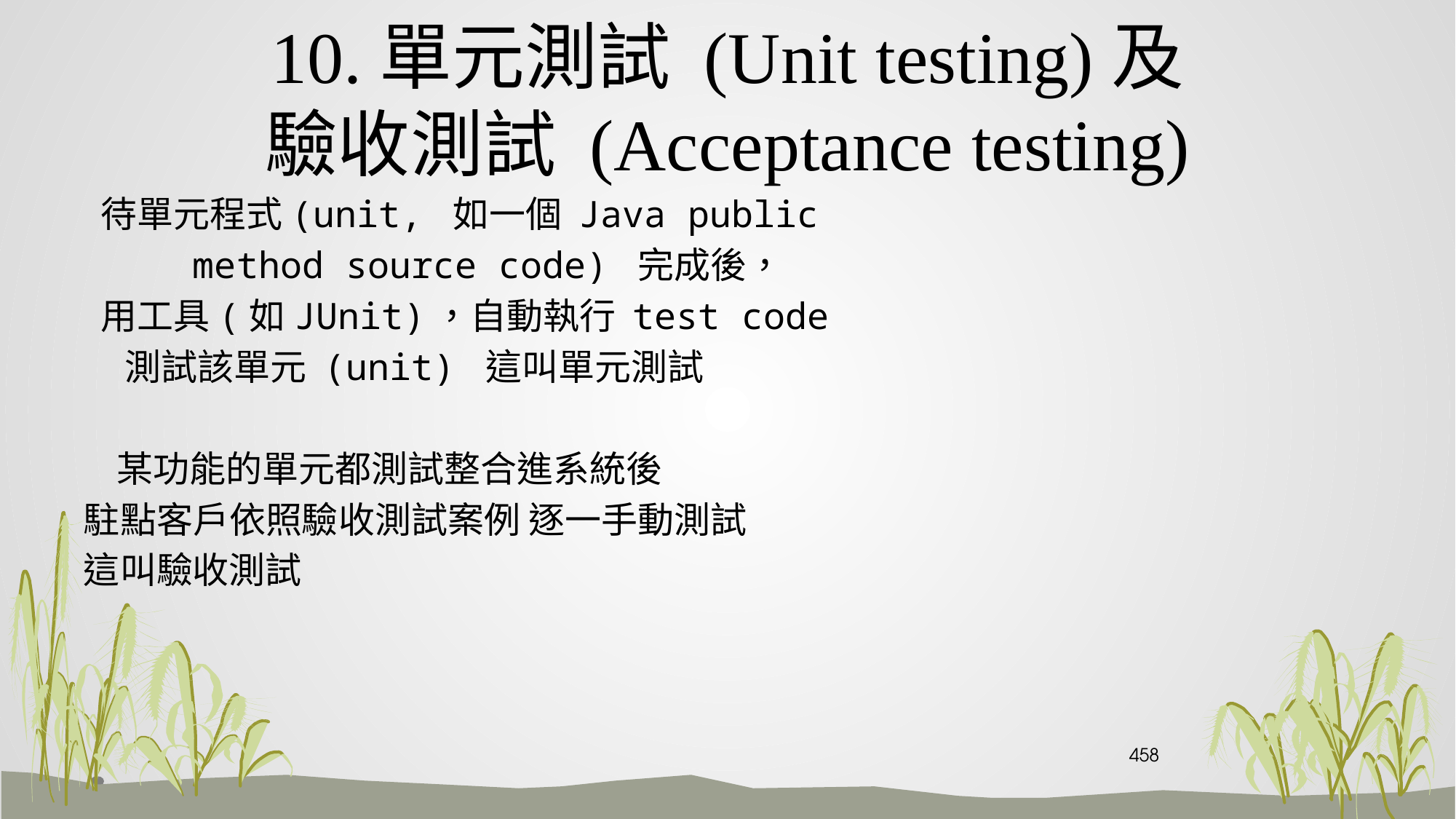

# 10.單元測試 (Unit testing)及 驗收測試 (Acceptance testing)

 待單元程式(unit, 如一個 Java public
     method source code) 完成後，
 用工具(如JUnit)，自動執行 test code
    測試該單元 (unit) 這叫單元測試

   某功能的單元都測試整合進系統後
駐點客戶依照驗收測試案例 逐一手動測試
這叫驗收測試

458